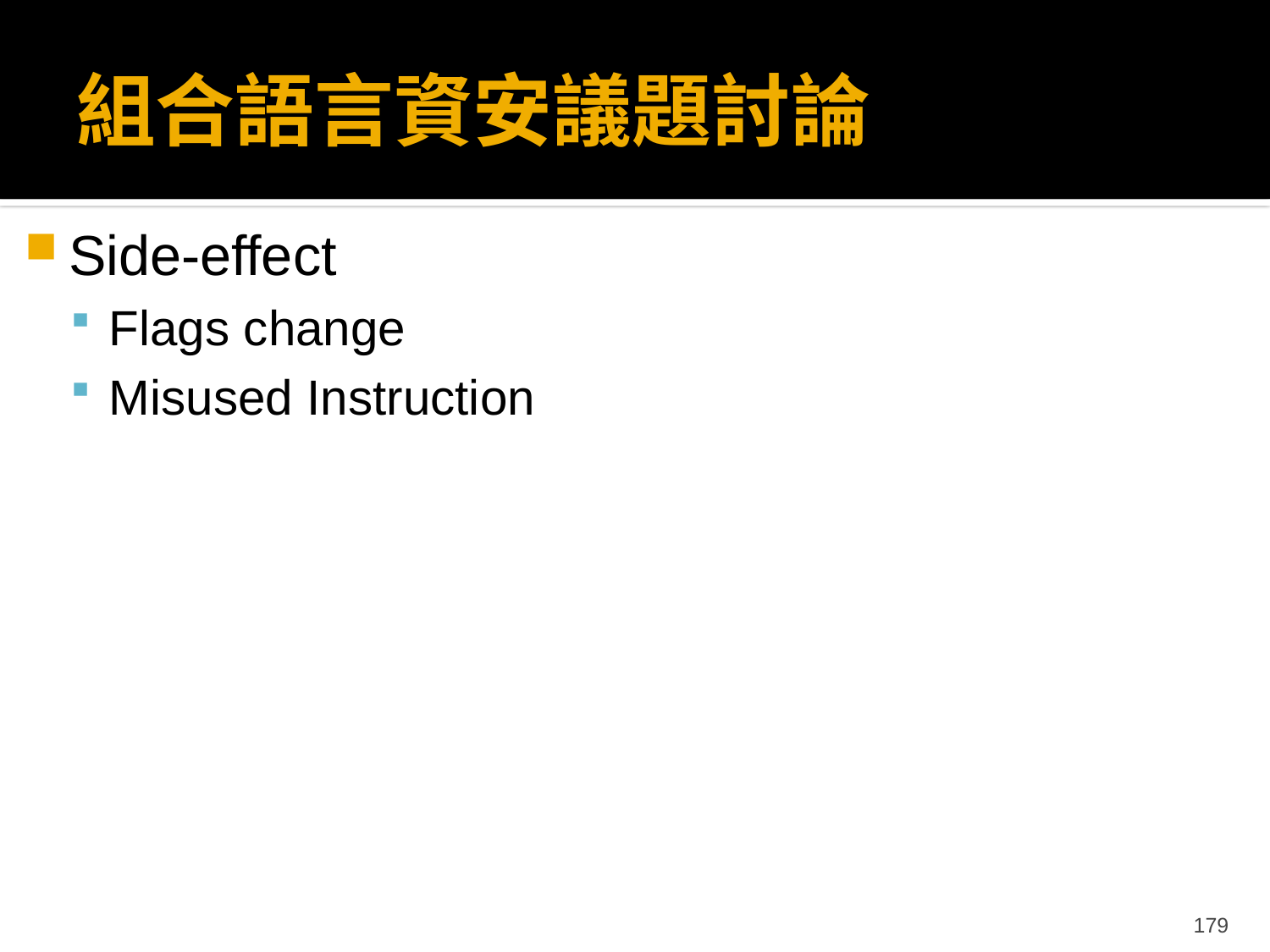

# 組合語言資安議題討論
Side-effect
Flags change
Misused Instruction

179